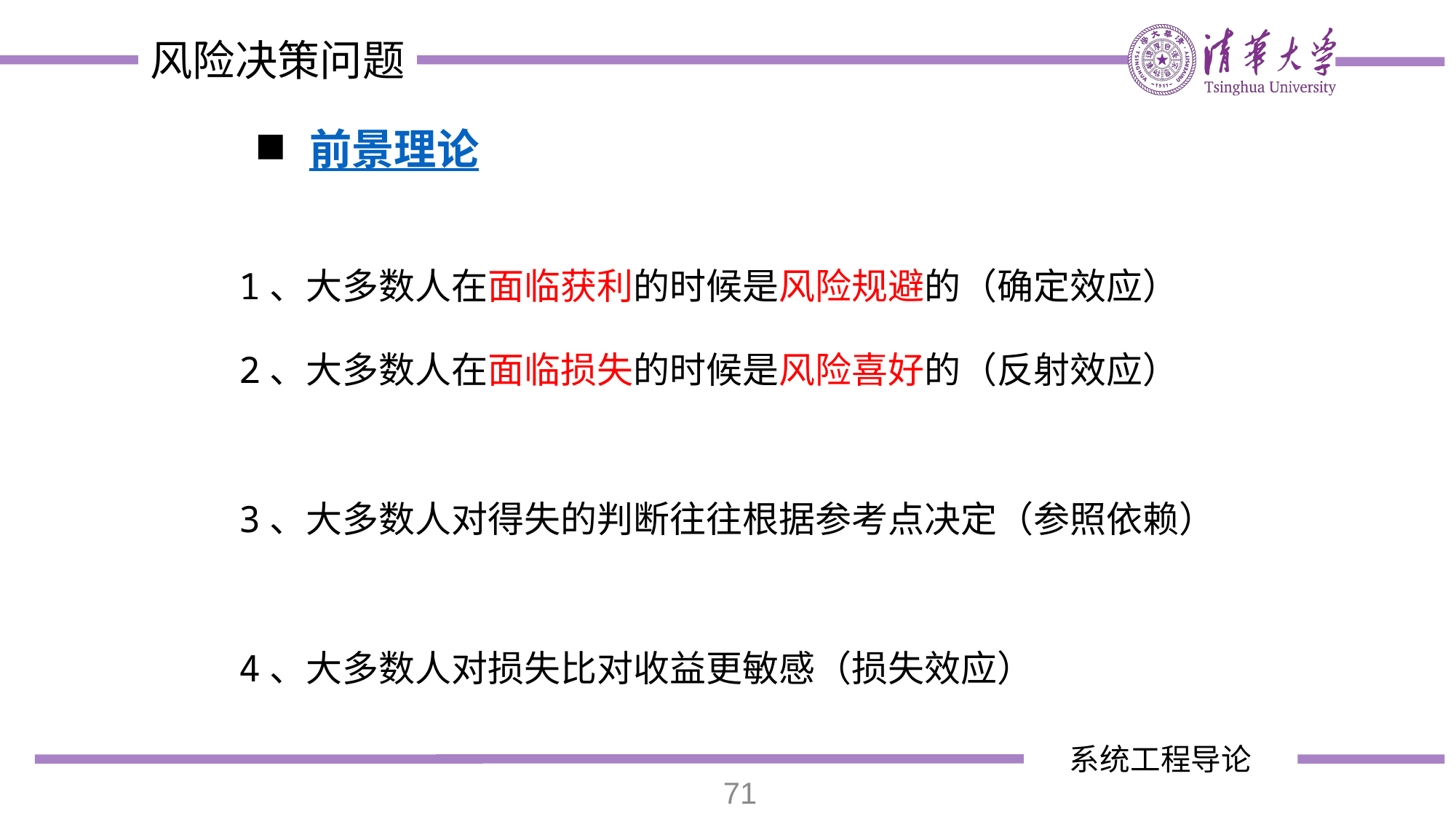

前景理论
1、大多数人在面临获利的时候是风险规避的（确定效应）
2、大多数人在面临损失的时候是风险喜好的（反射效应）
3、大多数人对得失的判断往往根据参考点决定（参照依赖）
4、大多数人对损失比对收益更敏感（损失效应）